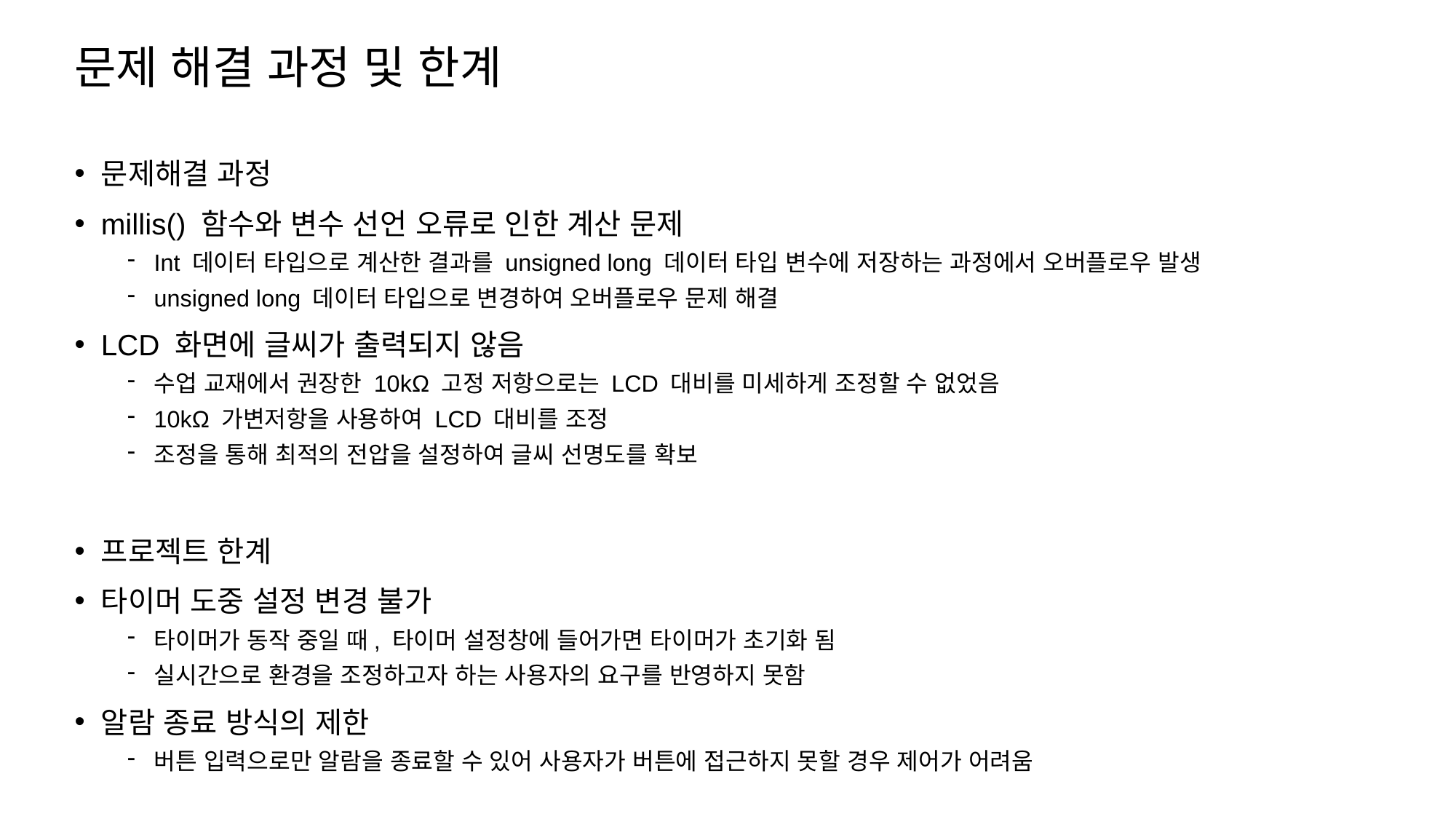

# 문제 해결 과정 및 한계
문제해결 과정
millis() 함수와 변수 선언 오류로 인한 계산 문제
Int 데이터 타입으로 계산한 결과를 unsigned long 데이터 타입 변수에 저장하는 과정에서 오버플로우 발생
unsigned long 데이터 타입으로 변경하여 오버플로우 문제 해결
LCD 화면에 글씨가 출력되지 않음
수업 교재에서 권장한 10kΩ 고정 저항으로는 LCD 대비를 미세하게 조정할 수 없었음
10kΩ 가변저항을 사용하여 LCD 대비를 조정
조정을 통해 최적의 전압을 설정하여 글씨 선명도를 확보

프로젝트 한계
타이머 도중 설정 변경 불가
타이머가 동작 중일 때, 타이머 설정창에 들어가면 타이머가 초기화 됨
실시간으로 환경을 조정하고자 하는 사용자의 요구를 반영하지 못함
알람 종료 방식의 제한
버튼 입력으로만 알람을 종료할 수 있어 사용자가 버튼에 접근하지 못할 경우 제어가 어려움